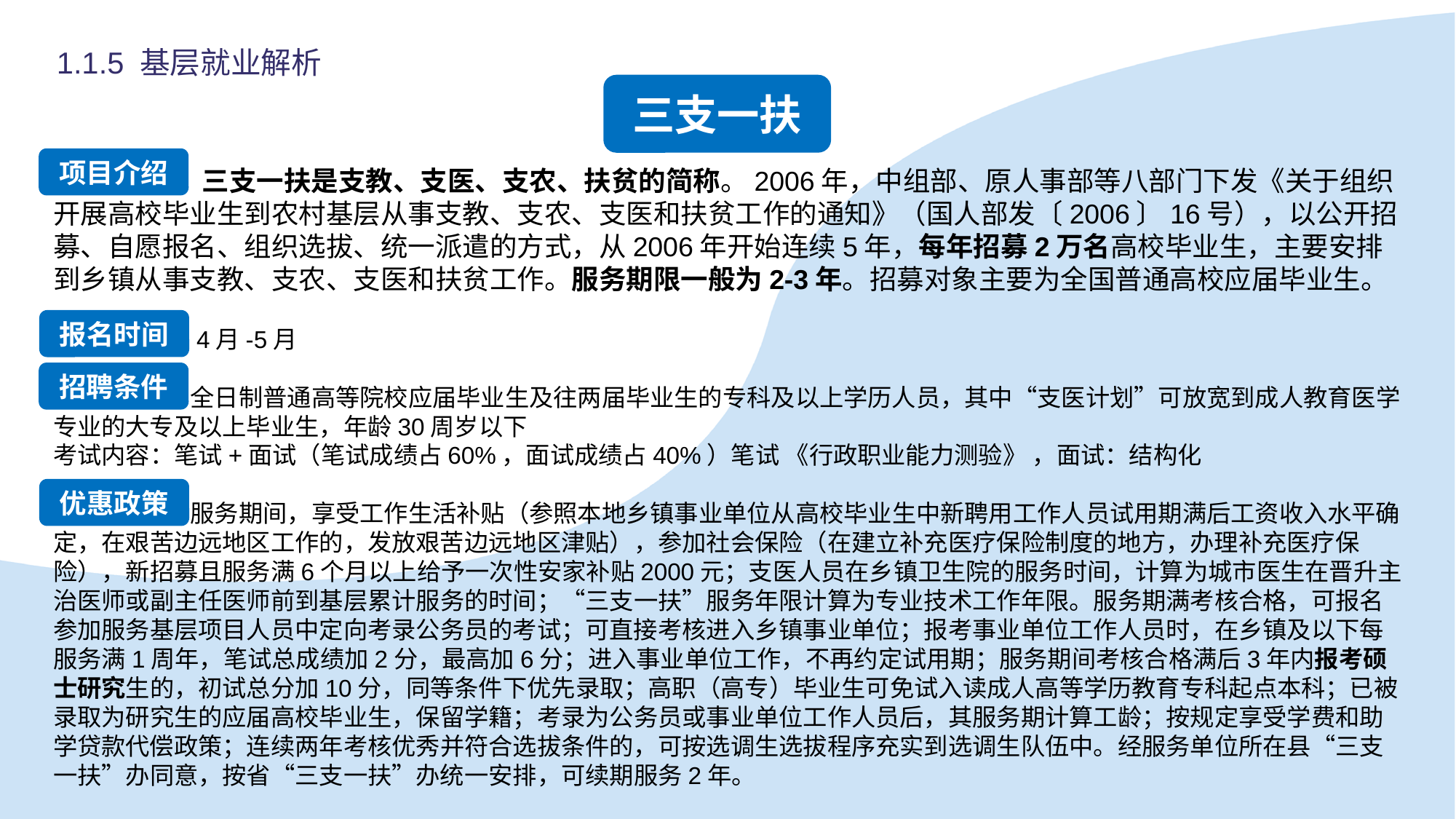

1.1.5 基层就业解析
三支一扶

项目介绍：  三支一扶是支教、支医、支农、扶贫的简称。2006年，中组部、原人事部等八部门下发《关于组织开展高校毕业生到农村基层从事支教、支农、支医和扶贫工作的通知》（国人部发〔2006〕16号），以公开招募、自愿报名、组织选拔、统一派遣的方式，从2006年开始连续5年，每年招募2万名高校毕业生，主要安排到乡镇从事支教、支农、支医和扶贫工作。服务期限一般为2-3年。招募对象主要为全国普通高校应届毕业生。

报名时间：   4月-5月

招聘条件：   全日制普通高等院校应届毕业生及往两届毕业生的专科及以上学历人员，其中“支医计划”可放宽到成人教育医学专业的大专及以上毕业生，年龄30周岁以下
考试内容：笔试+面试（笔试成绩占60%，面试成绩占40%）笔试 《行政职业能力测验》 ，面试：结构化

优惠政策：   服务期间，享受工作生活补贴（参照本地乡镇事业单位从高校毕业生中新聘用工作人员试用期满后工资收入水平确定，在艰苦边远地区工作的，发放艰苦边远地区津贴），参加社会保险（在建立补充医疗保险制度的地方，办理补充医疗保险），新招募且服务满6个月以上给予一次性安家补贴2000元；支医人员在乡镇卫生院的服务时间，计算为城市医生在晋升主治医师或副主任医师前到基层累计服务的时间；“三支一扶”服务年限计算为专业技术工作年限。服务期满考核合格，可报名参加服务基层项目人员中定向考录公务员的考试；可直接考核进入乡镇事业单位；报考事业单位工作人员时，在乡镇及以下每服务满1周年，笔试总成绩加2分，最高加6分；进入事业单位工作，不再约定试用期；服务期间考核合格满后3年内报考硕士研究生的，初试总分加10分，同等条件下优先录取；高职（高专）毕业生可免试入读成人高等学历教育专科起点本科；已被录取为研究生的应届高校毕业生，保留学籍；考录为公务员或事业单位工作人员后，其服务期计算工龄；按规定享受学费和助学贷款代偿政策；连续两年考核优秀并符合选拔条件的，可按选调生选拔程序充实到选调生队伍中。经服务单位所在县“三支一扶”办同意，按省“三支一扶”办统一安排，可续期服务2年。
项目介绍
报名时间
招聘条件
优惠政策